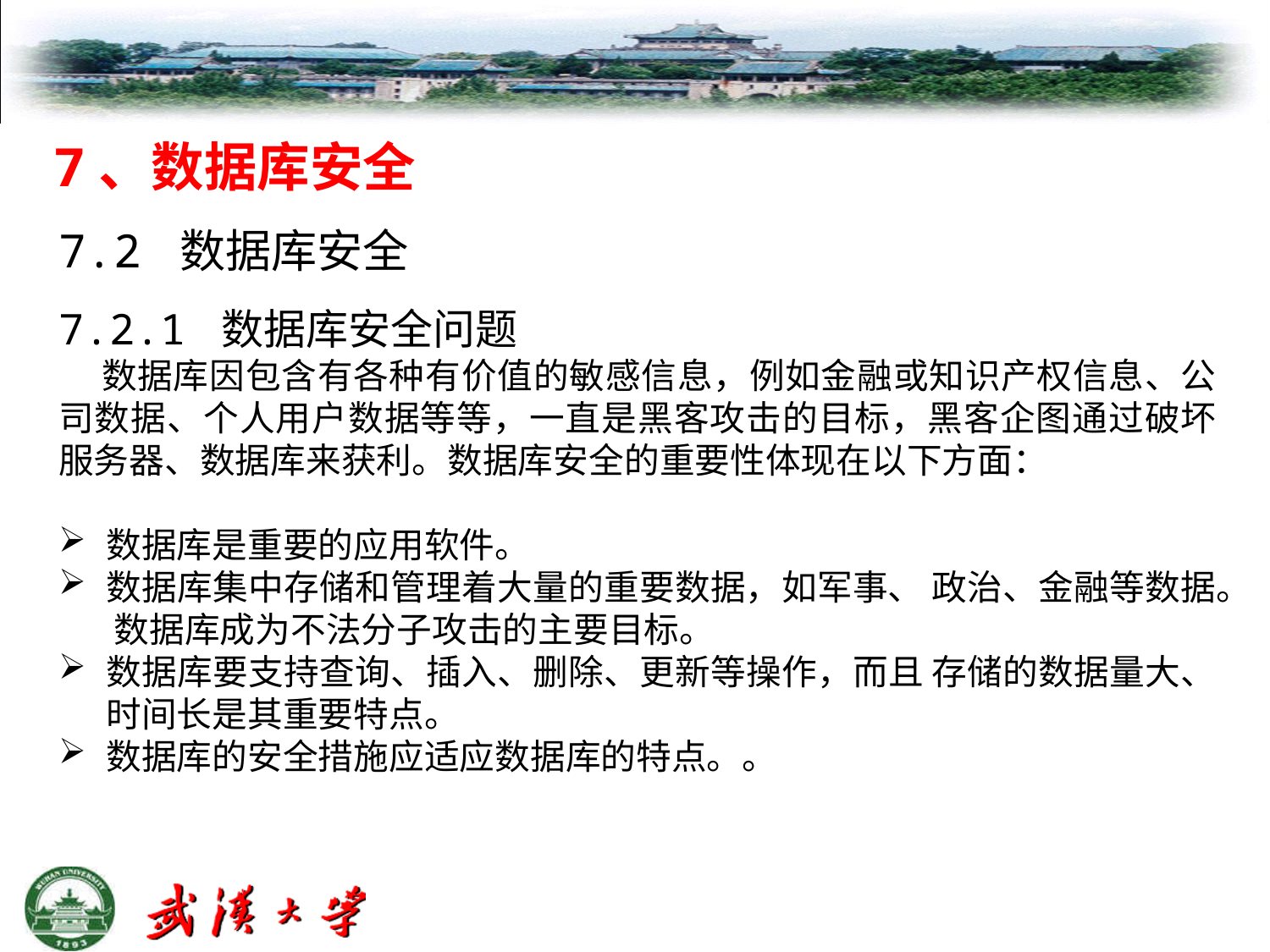

7、数据库安全
7.2 数据库安全
7.2.1 数据库安全问题
    数据库因包含有各种有价值的敏感信息，例如金融或知识产权信息、公司数据、个人用户数据等等，一直是黑客攻击的目标，黑客企图通过破坏服务器、数据库来获利。数据库安全的重要性体现在以下方面：

数据库是重要的应用软件。
数据库集中存储和管理着大量的重要数据，如军事、 政治、金融等数据。 数据库成为不法分子攻击的主要目标。
数据库要支持查询、插入、删除、更新等操作，而且 存储的数据量大、时间长是其重要特点。
数据库的安全措施应适应数据库的特点。。